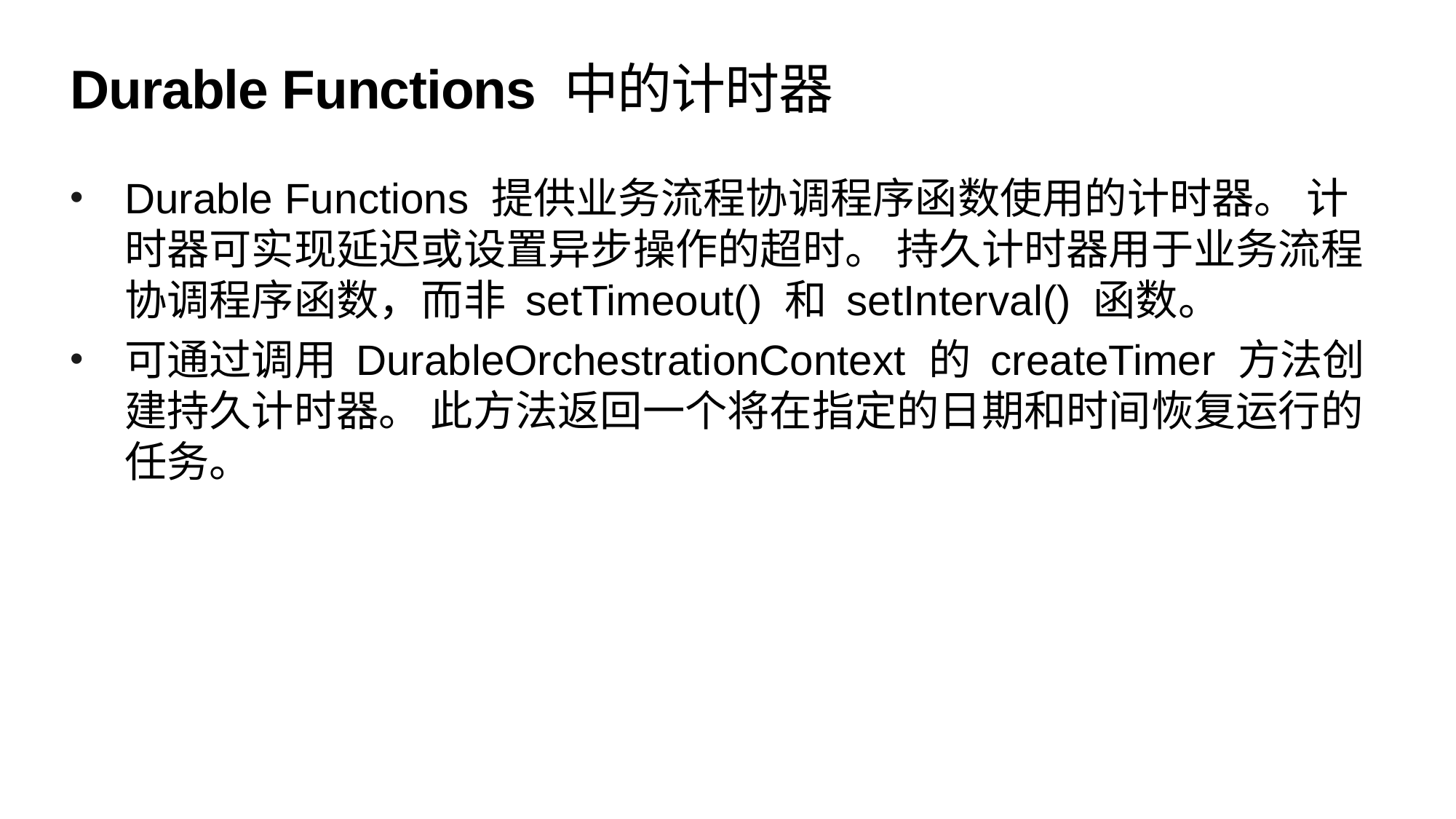

# Durable Functions 中的计时器
Durable Functions 提供业务流程协调程序函数使用的计时器。 计时器可实现延迟或设置异步操作的超时。 持久计时器用于业务流程协调程序函数，而非 setTimeout() 和 setInterval() 函数。
可通过调用 DurableOrchestrationContext 的 createTimer 方法创建持久计时器。 此方法返回一个将在指定的日期和时间恢复运行的任务。